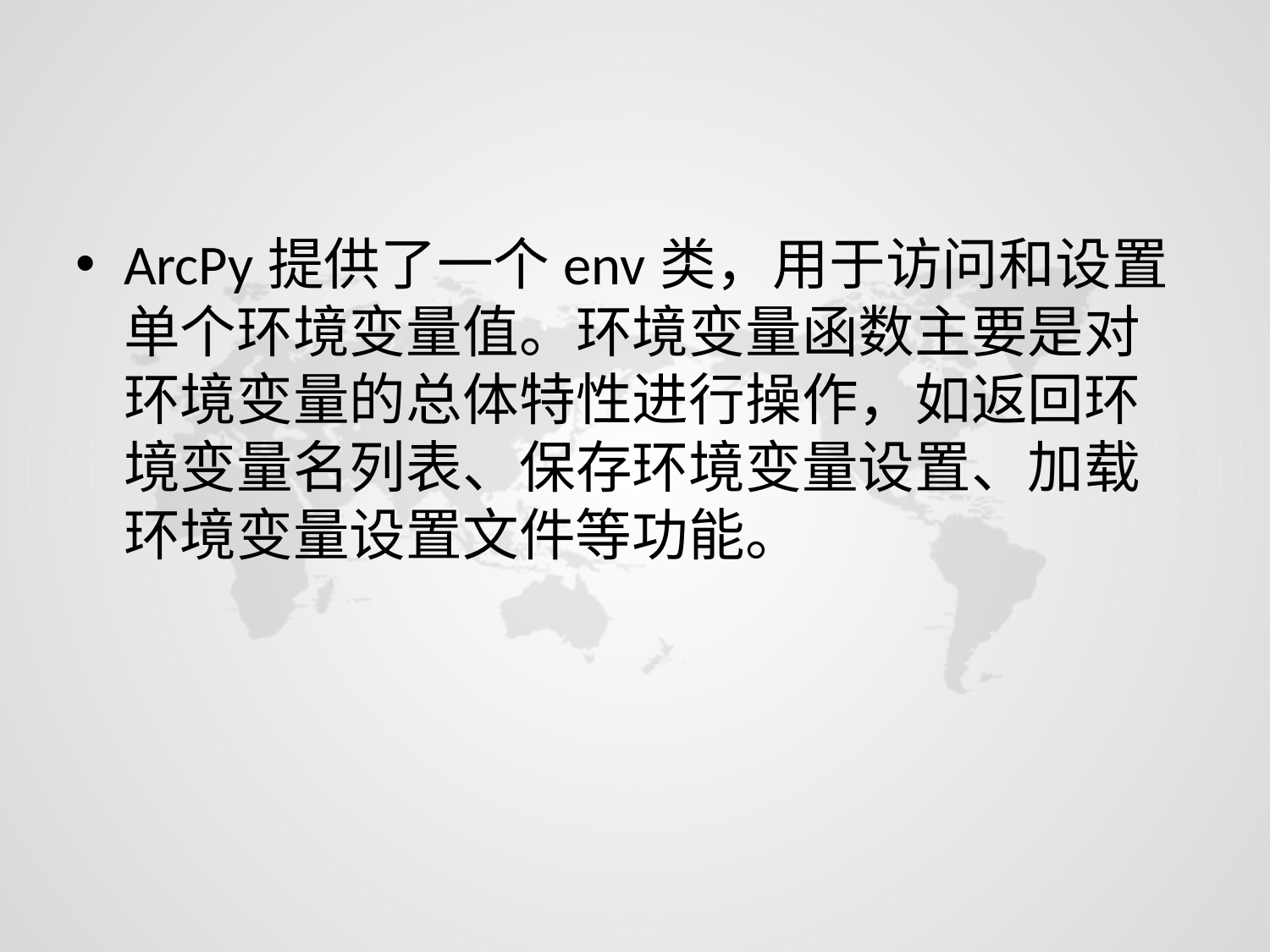

#
ArcPy提供了一个env类，用于访问和设置单个环境变量值。环境变量函数主要是对环境变量的总体特性进行操作，如返回环境变量名列表、保存环境变量设置、加载环境变量设置文件等功能。